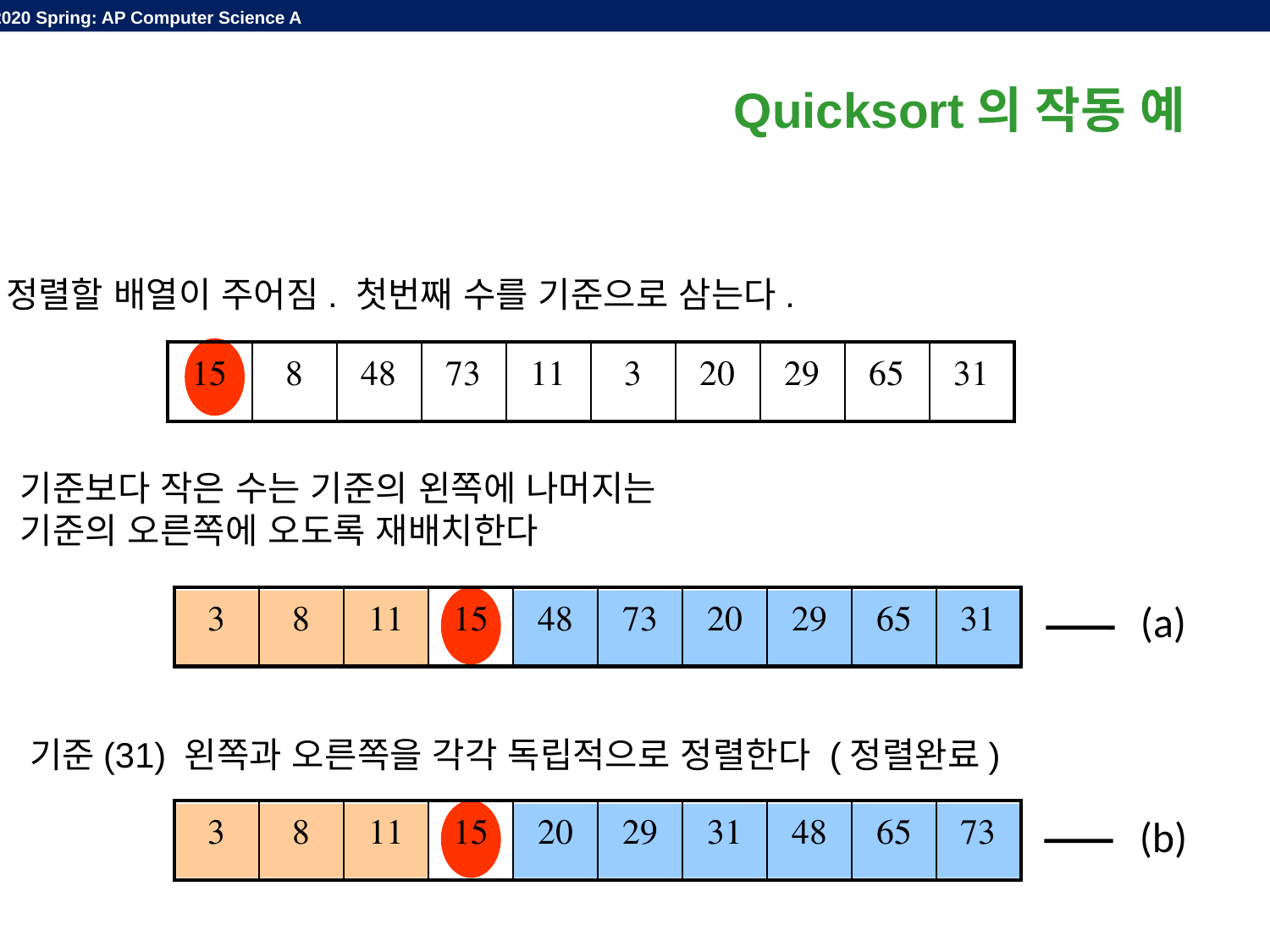

Quicksort의 작동 예
정렬할 배열이 주어짐. 첫번째 수를 기준으로 삼는다.

| 15 | 8 | 48 | 73 | 11 | 3 | 20 | 29 | 65 | 31 |
| --- | --- | --- | --- | --- | --- | --- | --- | --- | --- |
기준보다 작은 수는 기준의 왼쪽에 나머지는
기준의 오른쪽에 오도록 재배치한다
| 3 | 8 | 11 | 15 | 48 | 73 | 20 | 29 | 65 | 31 |
| --- | --- | --- | --- | --- | --- | --- | --- | --- | --- |

(a)

기준(31) 왼쪽과 오른쪽을 각각 독립적으로 정렬한다 (정렬완료)
| 3 | 8 | 11 | 15 | 20 | 29 | 31 | 48 | 65 | 73 |
| --- | --- | --- | --- | --- | --- | --- | --- | --- | --- |

(b)